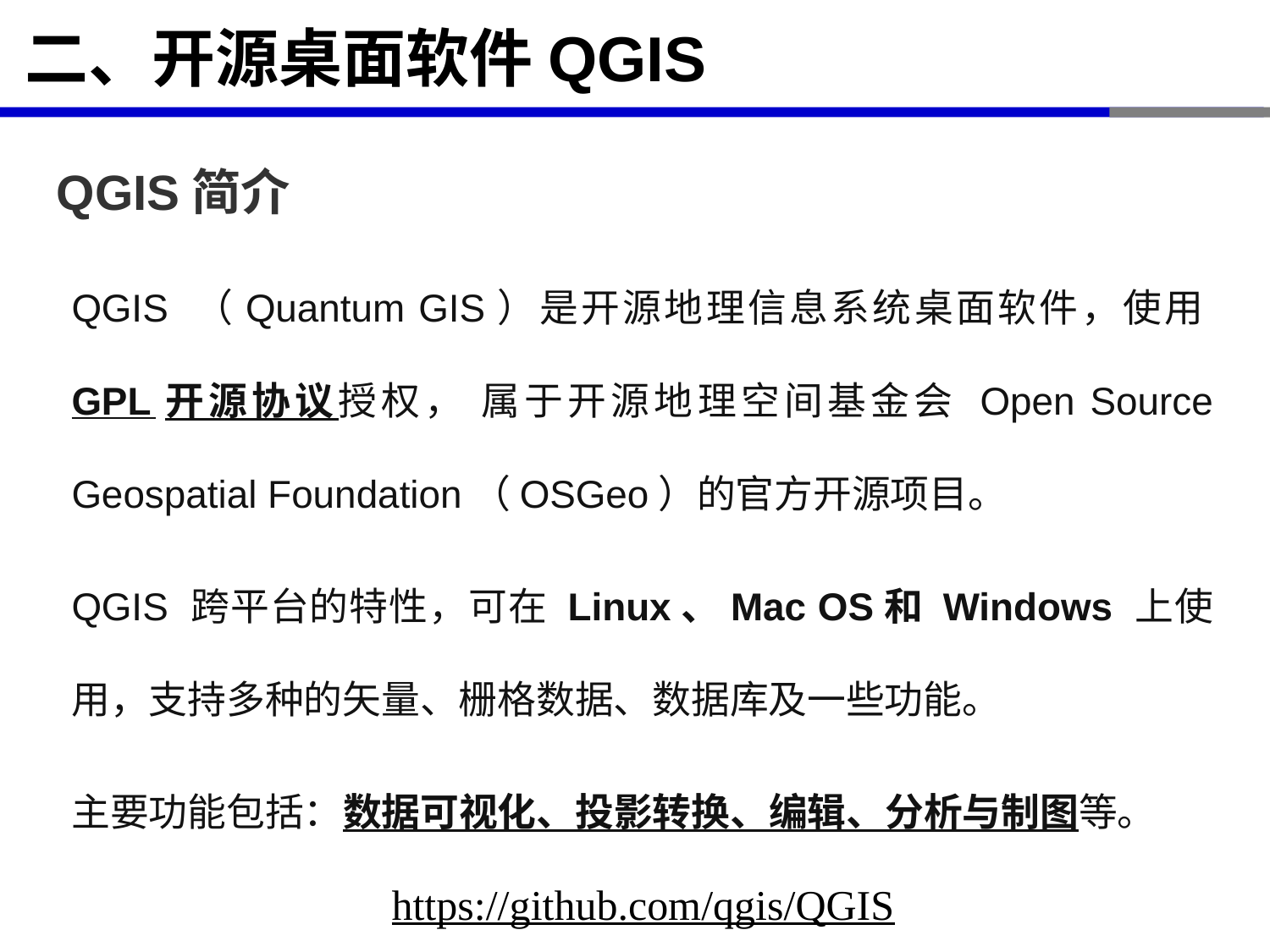

# 二、开源桌面软件QGIS
QGIS简介
QGIS （Quantum GIS）是开源地理信息系统桌面软件，使用GPL开源协议授权， 属于开源地理空间基金会 Open Source Geospatial Foundation（OSGeo）的官方开源项目。
QGIS 跨平台的特性，可在 Linux、Mac OS和 Windows 上使用，支持多种的矢量、栅格数据、数据库及一些功能。
主要功能包括：数据可视化、投影转换、编辑、分析与制图等。
https://github.com/qgis/QGIS